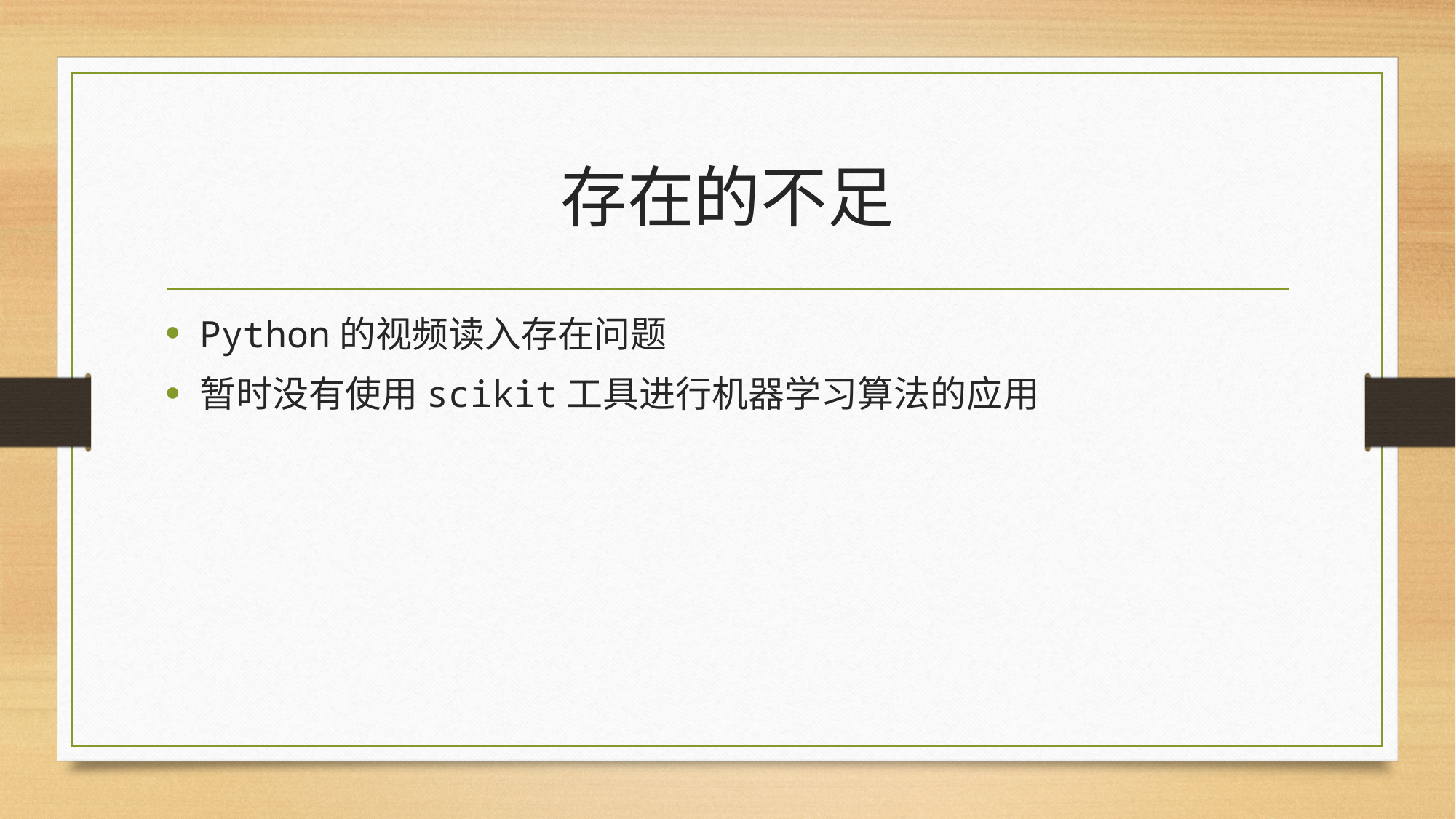

# 存在的不足
Python的视频读入存在问题
暂时没有使用scikit工具进行机器学习算法的应用